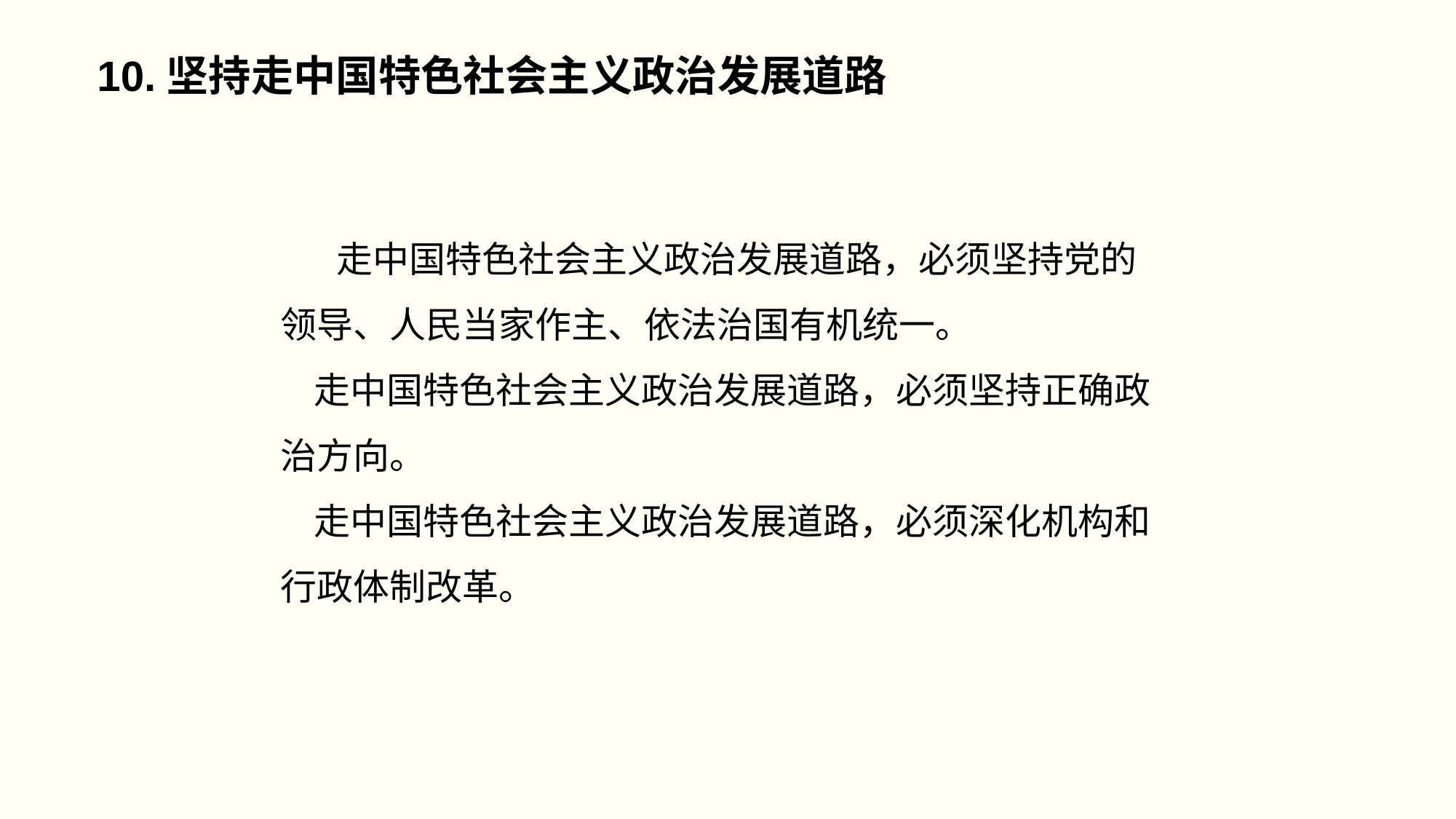

10.坚持走中国特色社会主义政治发展道路
        走中国特色社会主义政治发展道路，必须坚持党的领导、人民当家作主、依法治国有机统一。
   走中国特色社会主义政治发展道路，必须坚持正确政治方向。
   走中国特色社会主义政治发展道路，必须深化机构和行政体制改革。